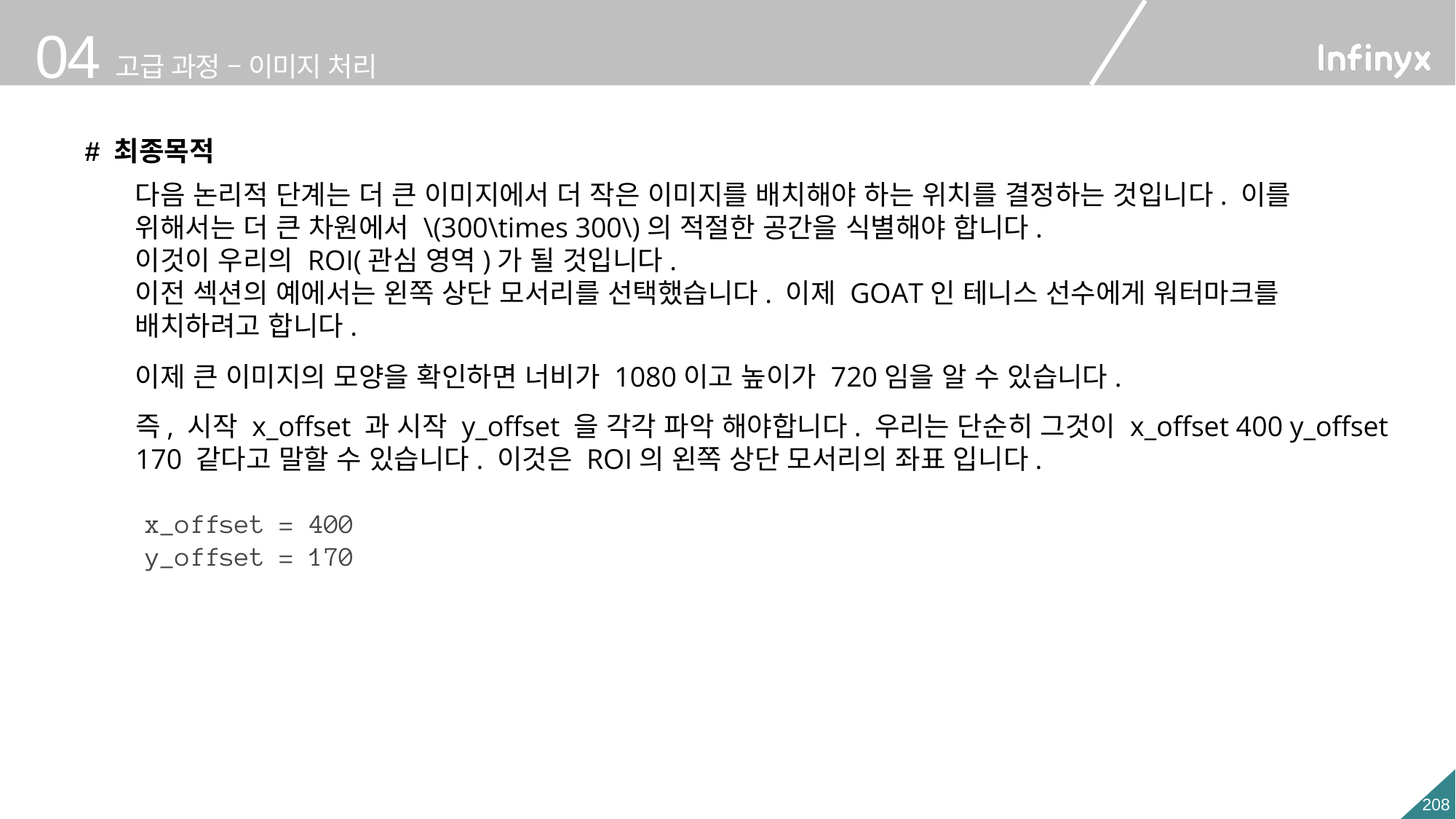

# 최종목적
다음 논리적 단계는 더 큰 이미지에서 더 작은 이미지를 배치해야 하는 위치를 결정하는 것입니다. 이를 위해서는 더 큰 차원에서 \(300\times 300\)의 적절한 공간을 식별해야 합니다.
이것이 우리의 ROI(관심 영역)가 될 것입니다.
이전 섹션의 예에서는 왼쪽 상단 모서리를 선택했습니다. 이제 GOAT인 테니스 선수에게 워터마크를 배치하려고 합니다.
이제 큰 이미지의 모양을 확인하면 너비가 1080이고 높이가 720임을 알 수 있습니다.
즉, 시작 x_offset 과 시작 y_offset 을 각각 파악 해야합니다. 우리는 단순히 그것이 x_offset 400 y_offset
170 같다고 말할 수 있습니다. 이것은 ROI의 왼쪽 상단 모서리의 좌표 입니다.
x_offset = 400
y_offset = 170